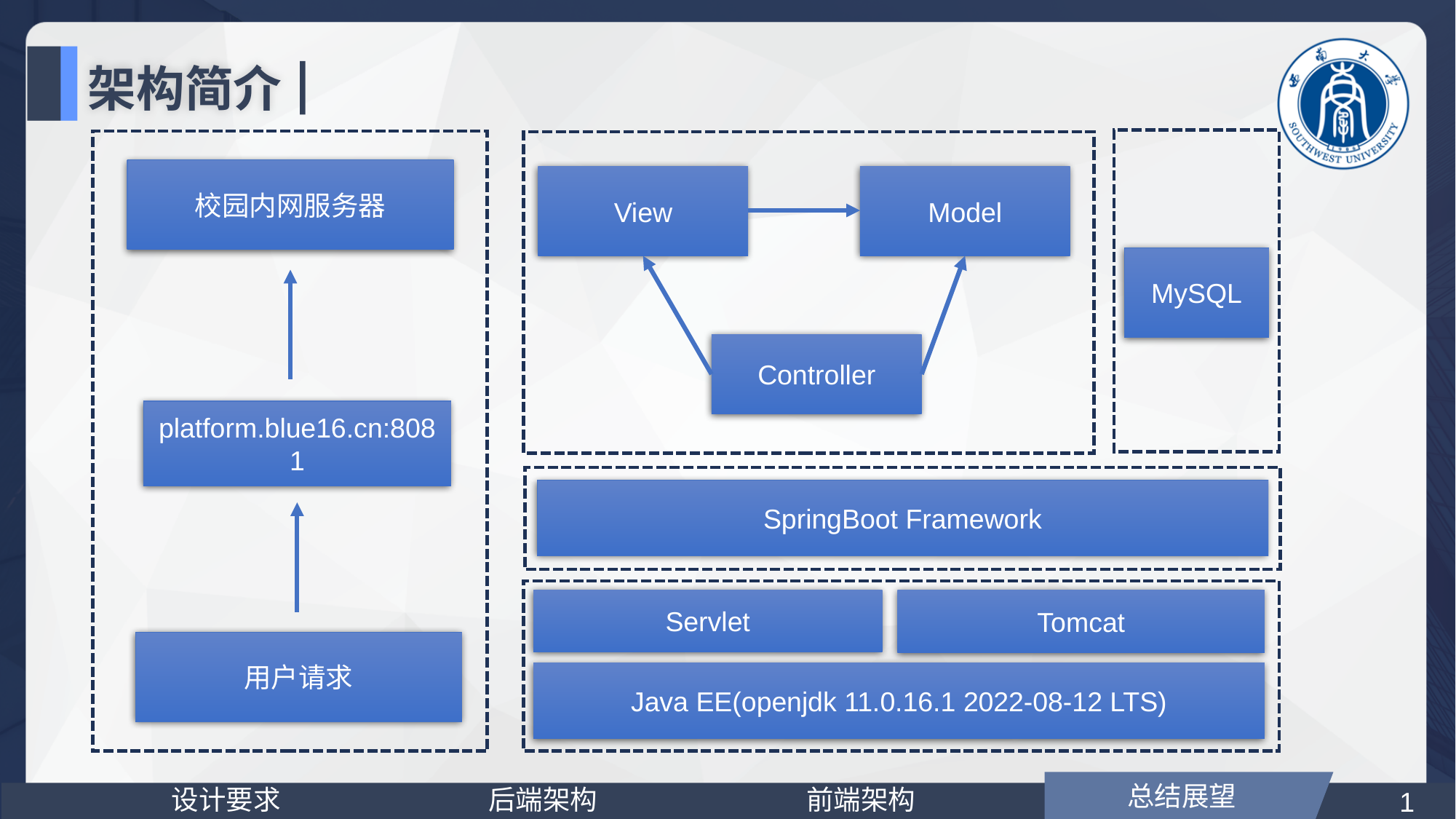

架构简介

校园内网服务器
View
Model
MySQL
Controller
platform.blue16.cn:8081

SpringBoot Framework

Tomcat
Servlet
用户请求
Java EE(openjdk 11.0.16.1 2022-08-12 LTS)

总结展望
设计要求
后端架构
前端架构
1

程序/设计要求